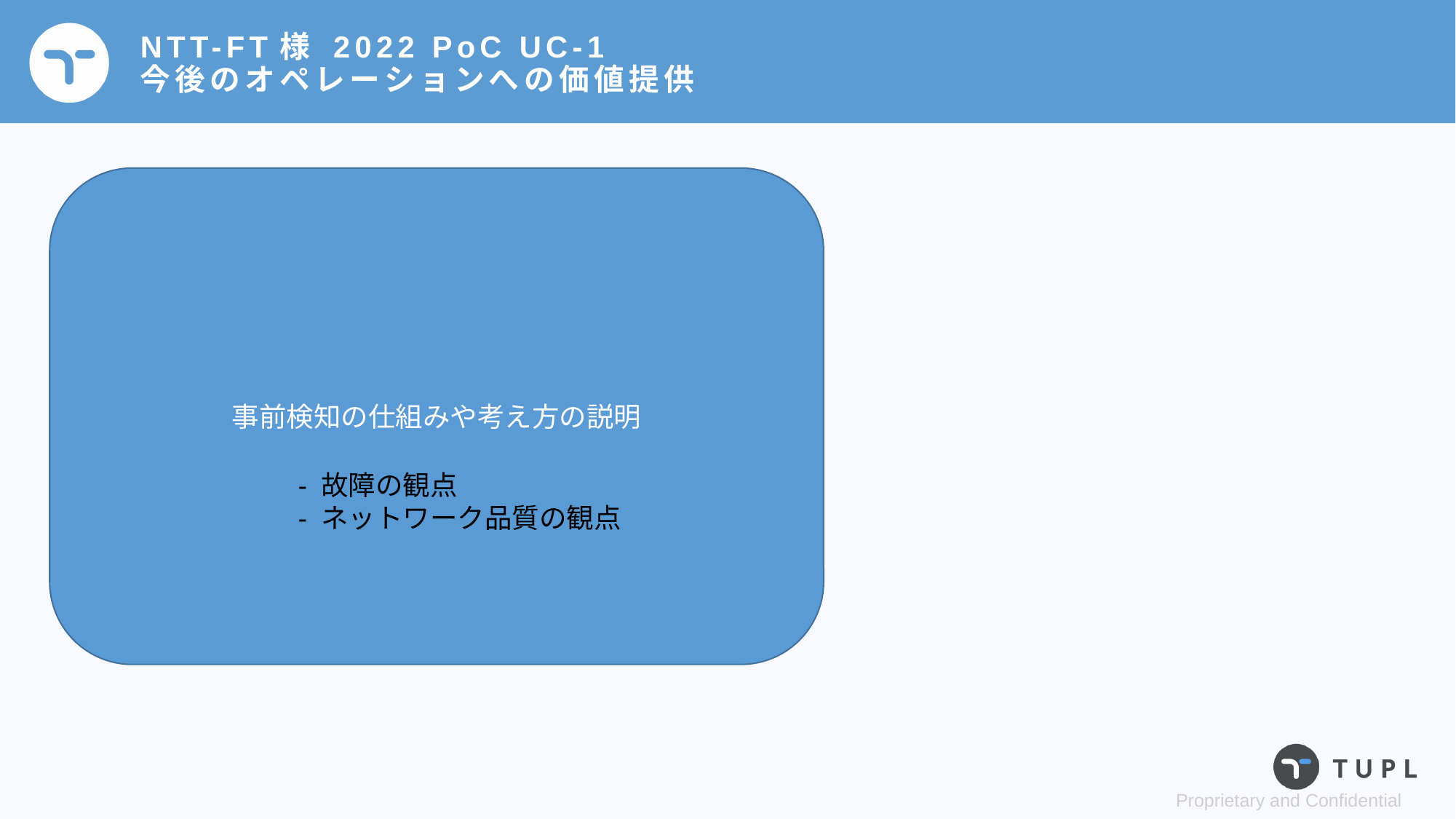

# NTT-FT様 2022 PoC UC-1 今後のオペレーションへの価値提供
事前検知の仕組みや考え方の説明
- 故障の観点
- ネットワーク品質の観点